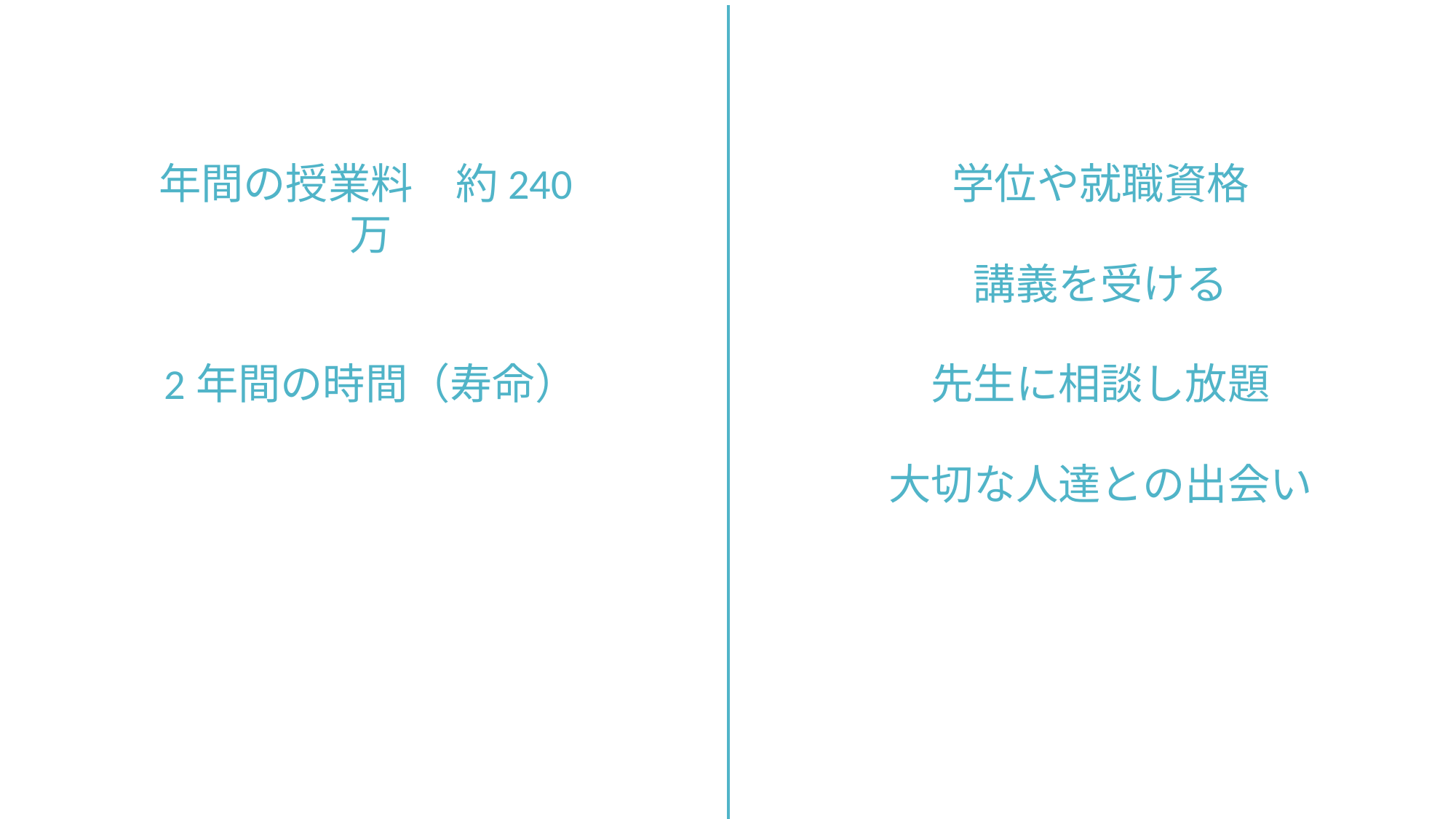

年間の授業料　約240万
学位や就職資格
講義を受ける
2年間の時間（寿命）
先生に相談し放題
大切な人達との出会い